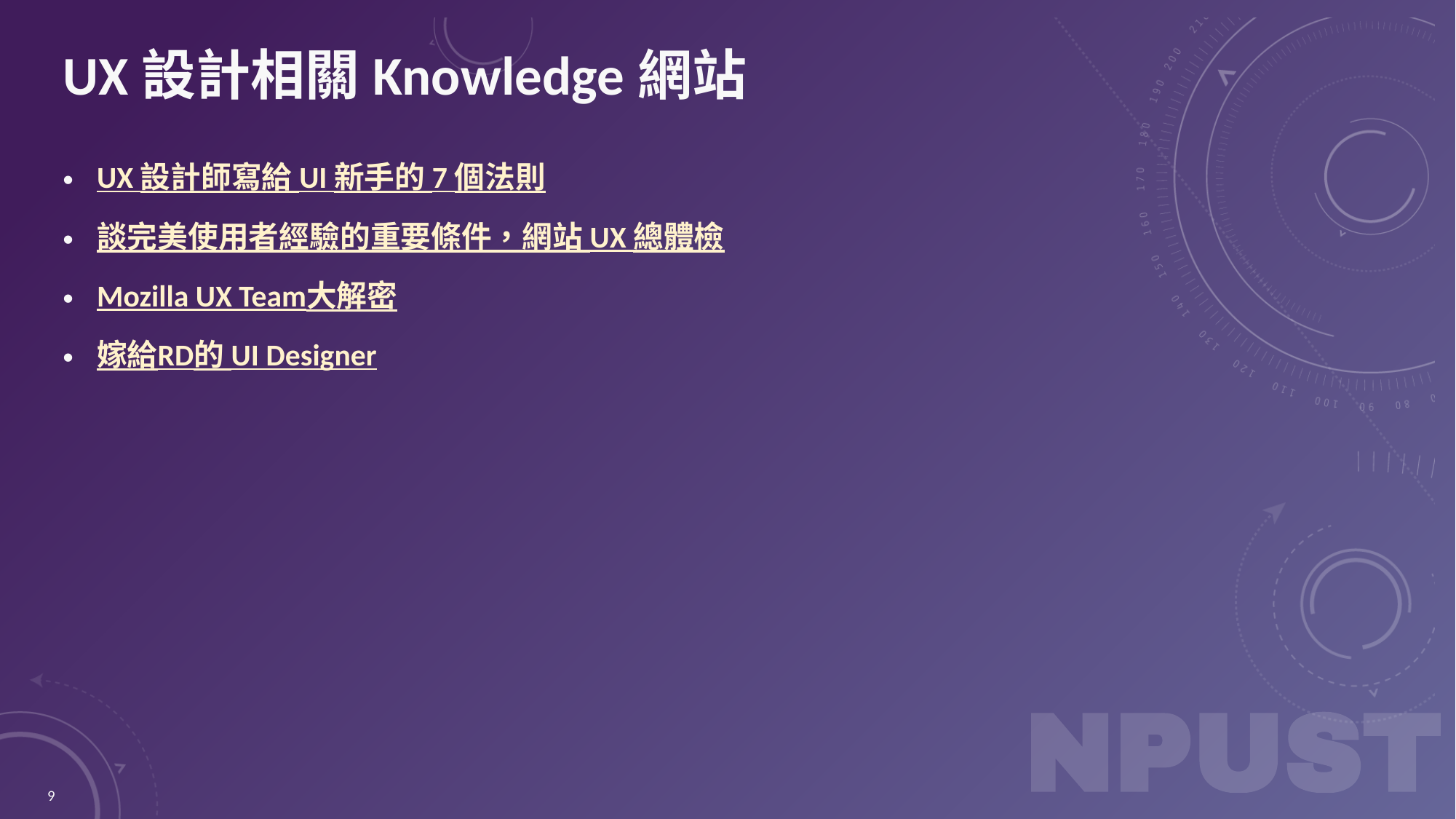

# UX設計相關Knowledge網站
UX 設計師寫給 UI 新手的 7 個法則
談完美使用者經驗的重要條件，網站 UX 總體檢
Mozilla UX Team大解密
嫁給RD的 UI Designer
9